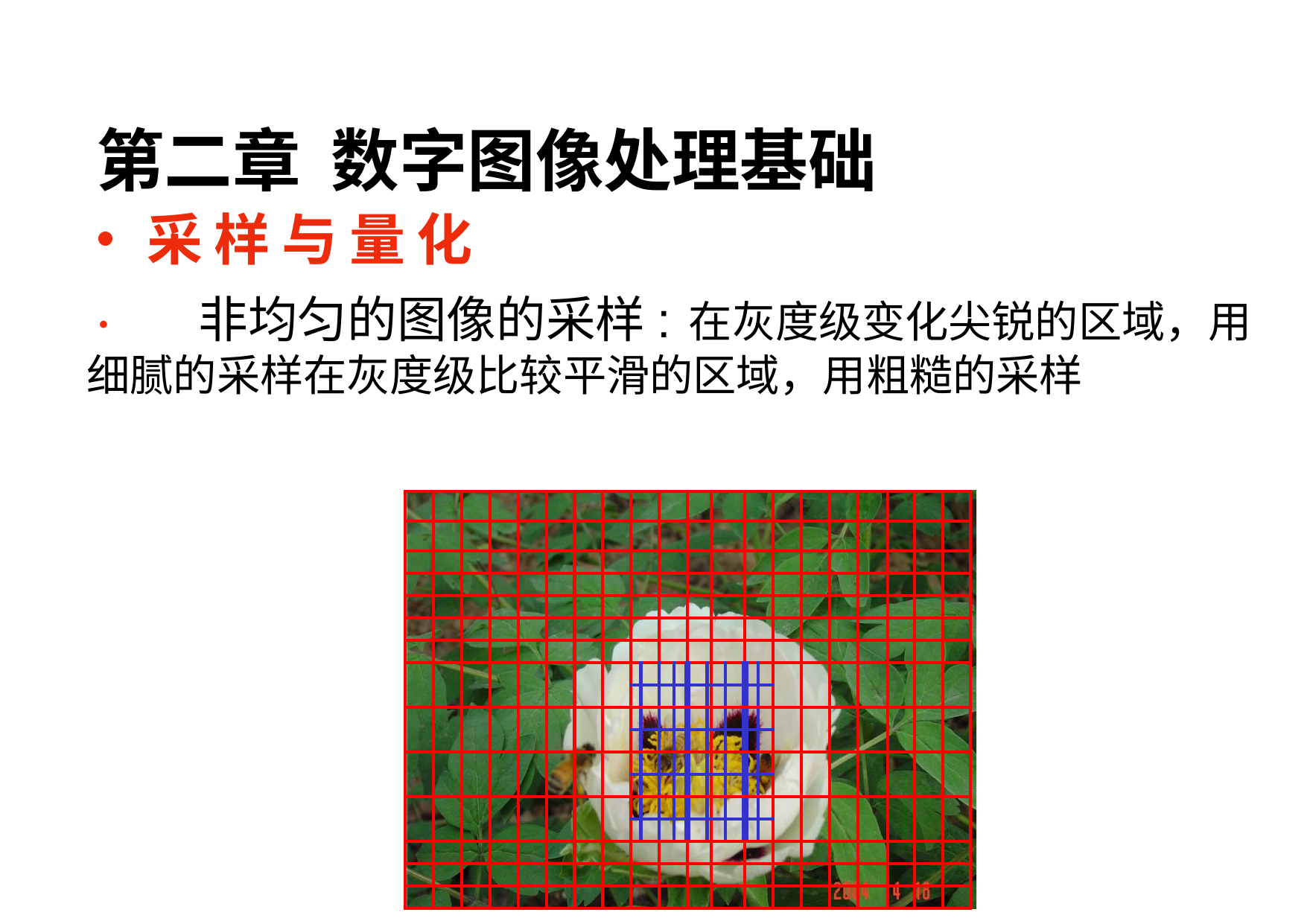

第二章  数字图像处理基础
•	采样与量化
•	非均匀的图像的采样: 在灰度级变化尖锐的区域，用细腻的采样在灰度级比较平滑的区域，用粗糙的采样

|  |  |  |  |  |  |  |  |  |  |  |  |  |  |  |  |  |  |  |  |  |  |  |  |  |
| --- | --- | --- | --- | --- | --- | --- | --- | --- | --- | --- | --- | --- | --- | --- | --- | --- | --- | --- | --- | --- | --- | --- | --- | --- |
|  |  |  |  |  |  |  |  |  |  |  |  |  |  |  |  |  |  |  |  |  |  |  |  |  |
|  |  |  |  |  |  |  |  |  |  |  |  |  |  |  |  |  |  |  |  |  |  |  |  |  |
|  |  |  |  |  |  |  |  |  |  |  |  |  |  |  |  |  |  |  |  |  |  |  |  |  |
|  |  |  |  |  |  |  |  |  |  |  |  |  |  |  |  |  |  |  |  |  |  |  |  |  |
|  |  |  |  |  |  |  |  |  |  |  |  |  |  |  |  |  |  |  |  |  |  |  |  |  |
|  |  |  |  |  |  |  |  |  |  |  |  |  |  |  |  |  |  |  |  |  |  |  |  |  |
|  |  |  |  |  |  |  |  |  |  |  |  |  |  |  |  |  |  |  |  |  |  |  |  |  |
|  |  |  |  |  |  |  |  |  |  |  |  |  |  |  |  |  |  |  |  |  |  |  |  |  |
|  |  |  |  |  |  |  |  |  |  |  |  |  |  |  |  |  |  |  |  |  |  |  |  |  |
|  |  |  |  |  |  |  |  |  |  |  |  |  |  |  |  |  |  |  |  |  |  |  |  |  |
|  |  |  |  |  |  |  |  |  |  |  |  |  |  |  |  |  |  |  |  |  |  |  |  |  |
|  |  |  |  |  |  |  |  |  |  |  |  |  |  |  |  |  |  |  |  |  |  |  |  |  |
|  |  |  |  |  |  |  |  |  |  |  |  |  |  |  |  |  |  |  |  |  |  |  |  |  |
|  |  |  |  |  |  |  |  |  |  |  |  |  |  |  |  |  |  |  |  |  |  |  |  |  |
|  |  |  |  |  |  |  |  |  |  |  |  |  |  |  |  |  |  |  |  |  |  |  |  |  |
|  |  |  |  |  |  |  |  |  |  |  |  |  |  |  |  |  |  |  |  |  |  |  |  |  |
|  |  |  |  |  |  |  |  |  |  |  |  |  |  |  |  |  |  |  |  |  |  |  |  |  |
65